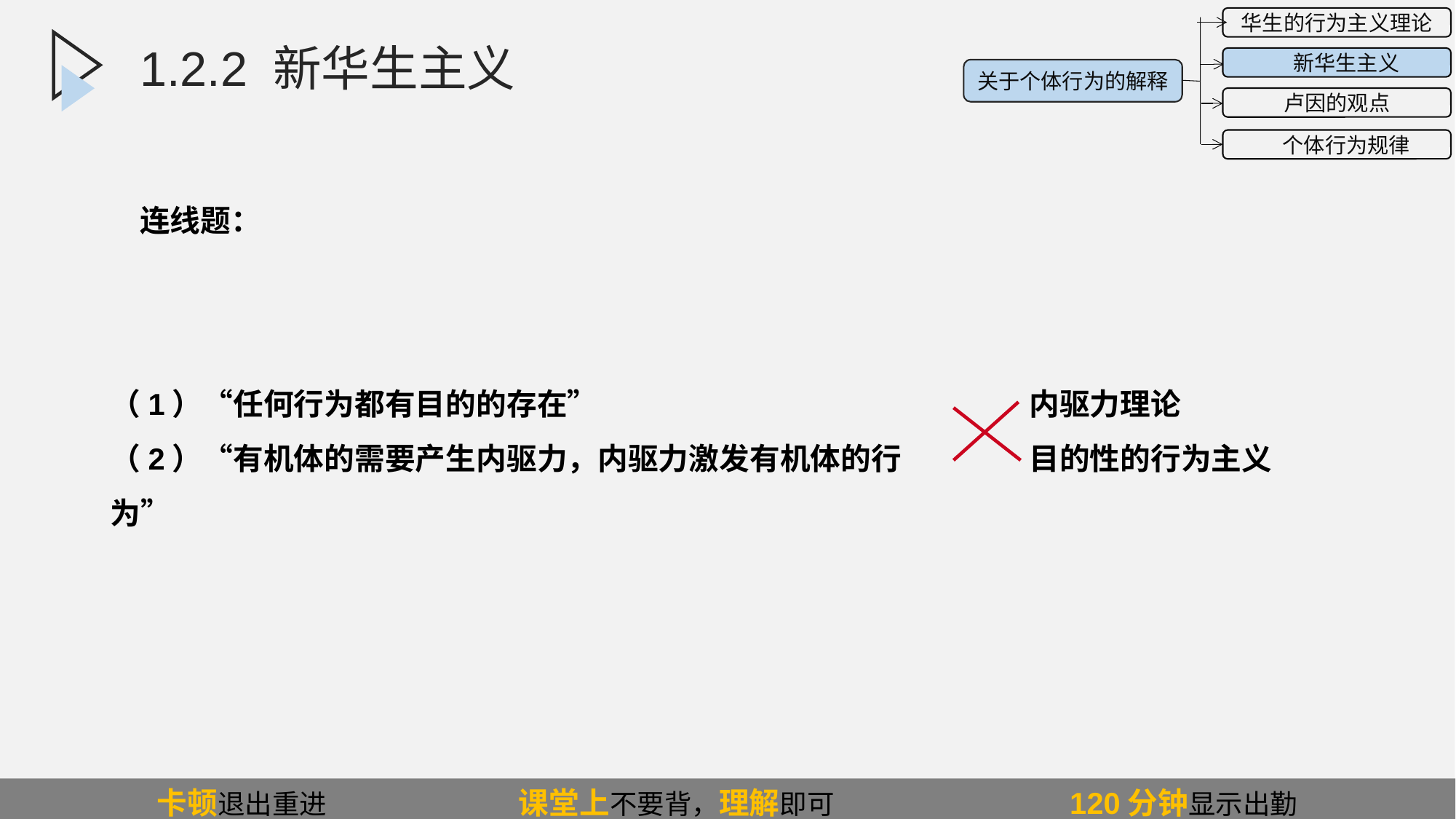

华生的行为主义理论
   新华生主义

卢因的观点
   个体行为规律
关于个体行为的解释
1.2.2 新华生主义
连线题：
（1）“任何行为都有目的的存在”
（2）“有机体的需要产生内驱力，内驱力激发有机体的行为”
内驱力理论
目的性的行为主义